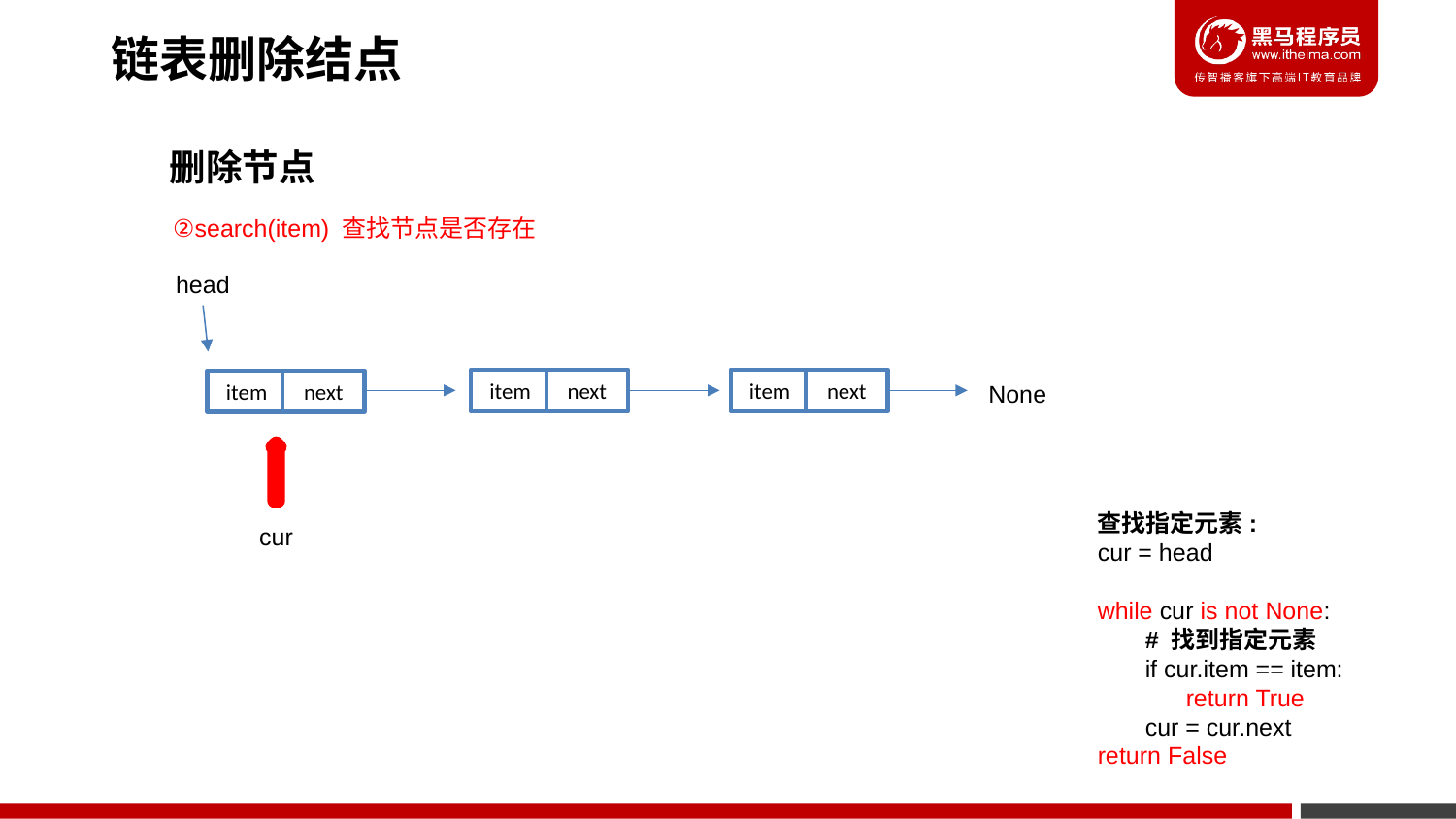

链表删除结点
删除节点
②search(item) 查找节点是否存在
head
next
next
item
item
next
item
None

查找指定元素:
cur = head

while cur is not None:
       # 找到指定元素
       if cur.item == item:
             return True
       cur = cur.next
return False

cur